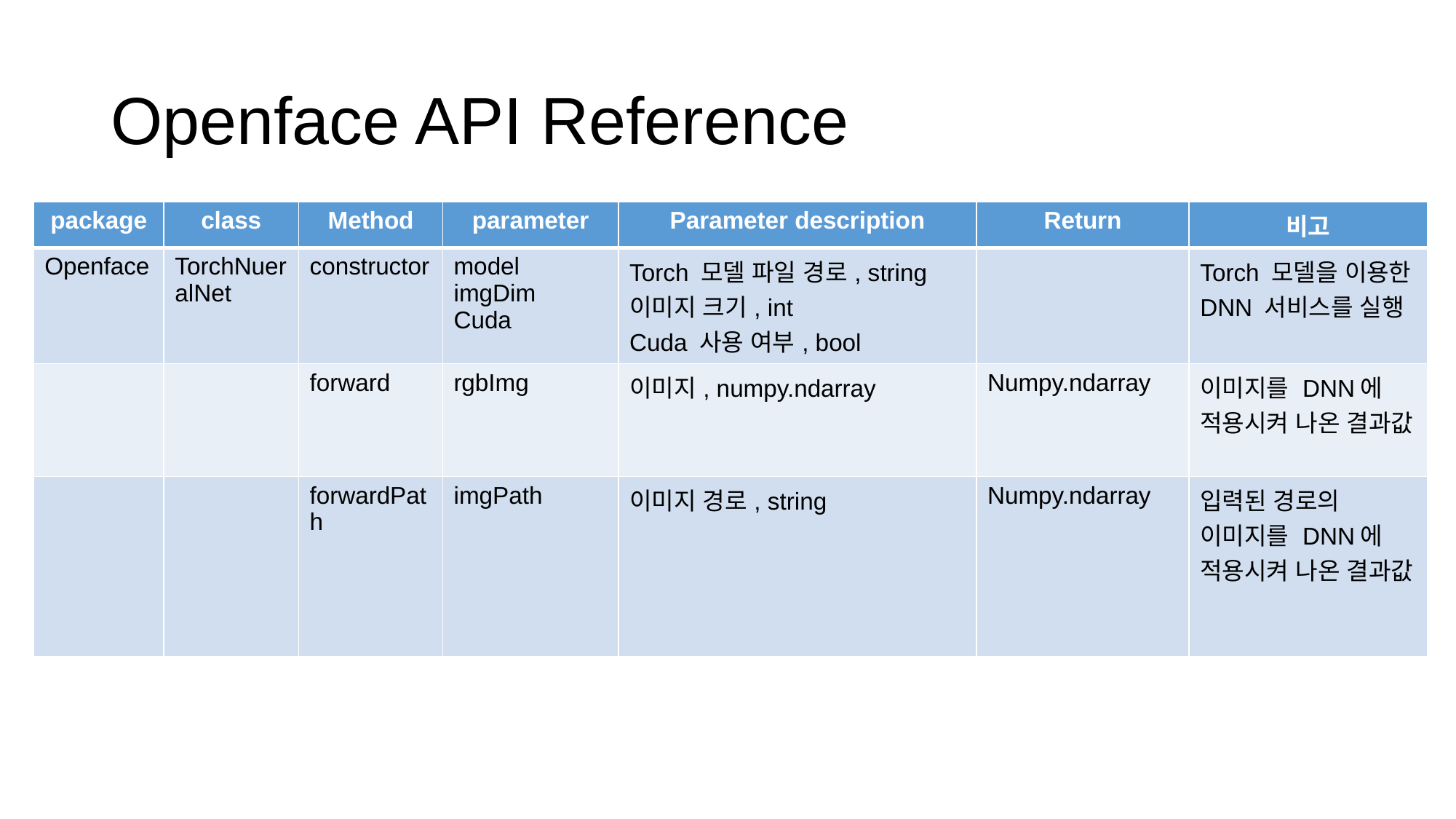

# Openface API Reference
| package | class | Method | parameter | Parameter description | Return | 비고 |
| --- | --- | --- | --- | --- | --- | --- |
| Openface | TorchNueralNet | constructor | model imgDim Cuda | Torch 모델 파일 경로, string 이미지 크기, int Cuda 사용 여부, bool |  | Torch 모델을 이용한 DNN 서비스를 실행 |
|  |  | forward | rgbImg | 이미지, numpy.ndarray | Numpy.ndarray | 이미지를 DNN에 적용시켜 나온 결과값 |
|  |  | forwardPath | imgPath | 이미지 경로, string | Numpy.ndarray | 입력된 경로의 이미지를 DNN에 적용시켜 나온 결과값 |